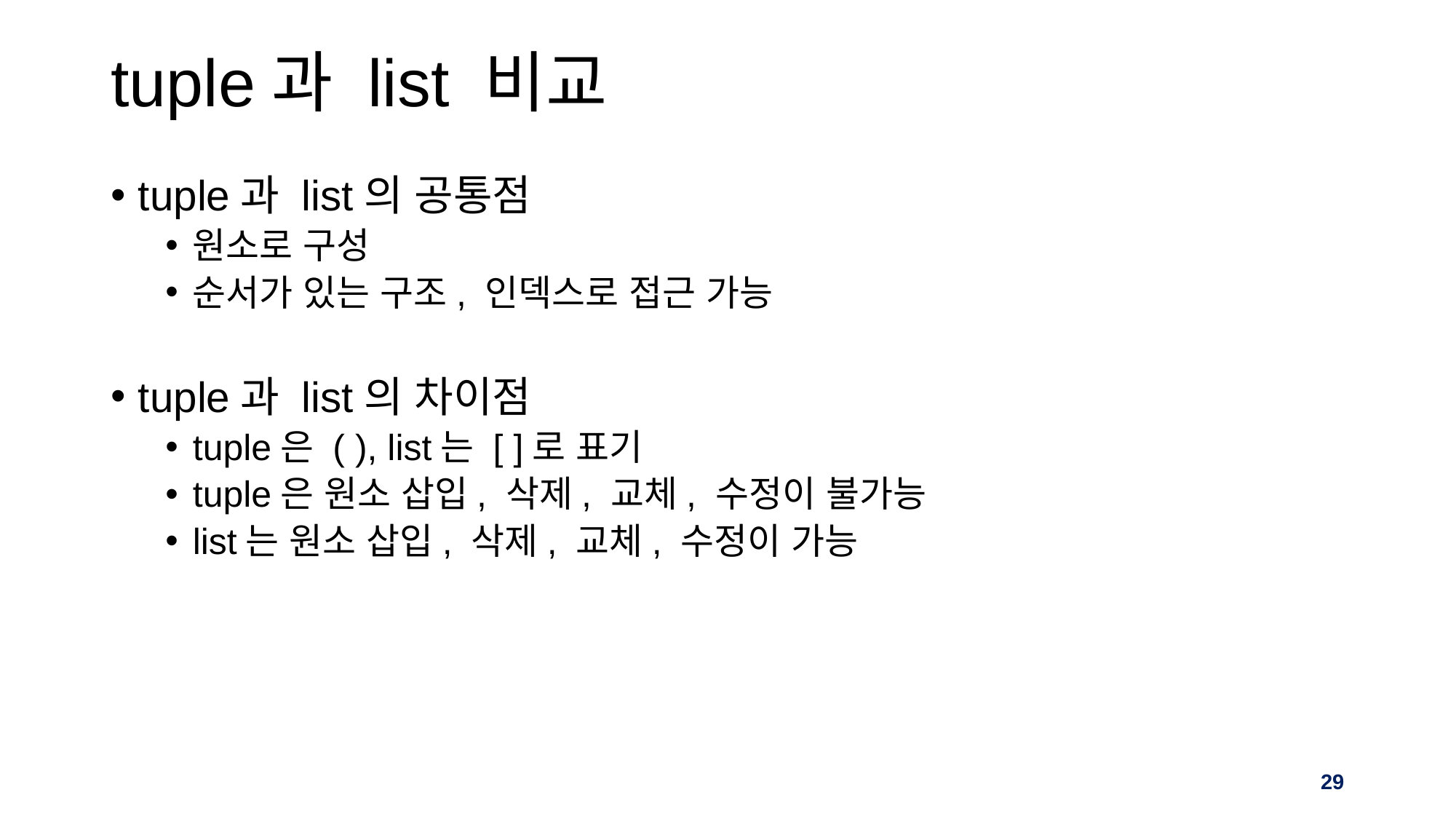

# tuple과 list 비교
tuple과 list의 공통점
원소로 구성
순서가 있는 구조, 인덱스로 접근 가능

tuple과 list의 차이점
tuple은 ( ), list는 [ ]로 표기
tuple은 원소 삽입, 삭제, 교체, 수정이 불가능
list는 원소 삽입, 삭제, 교체, 수정이 가능
29